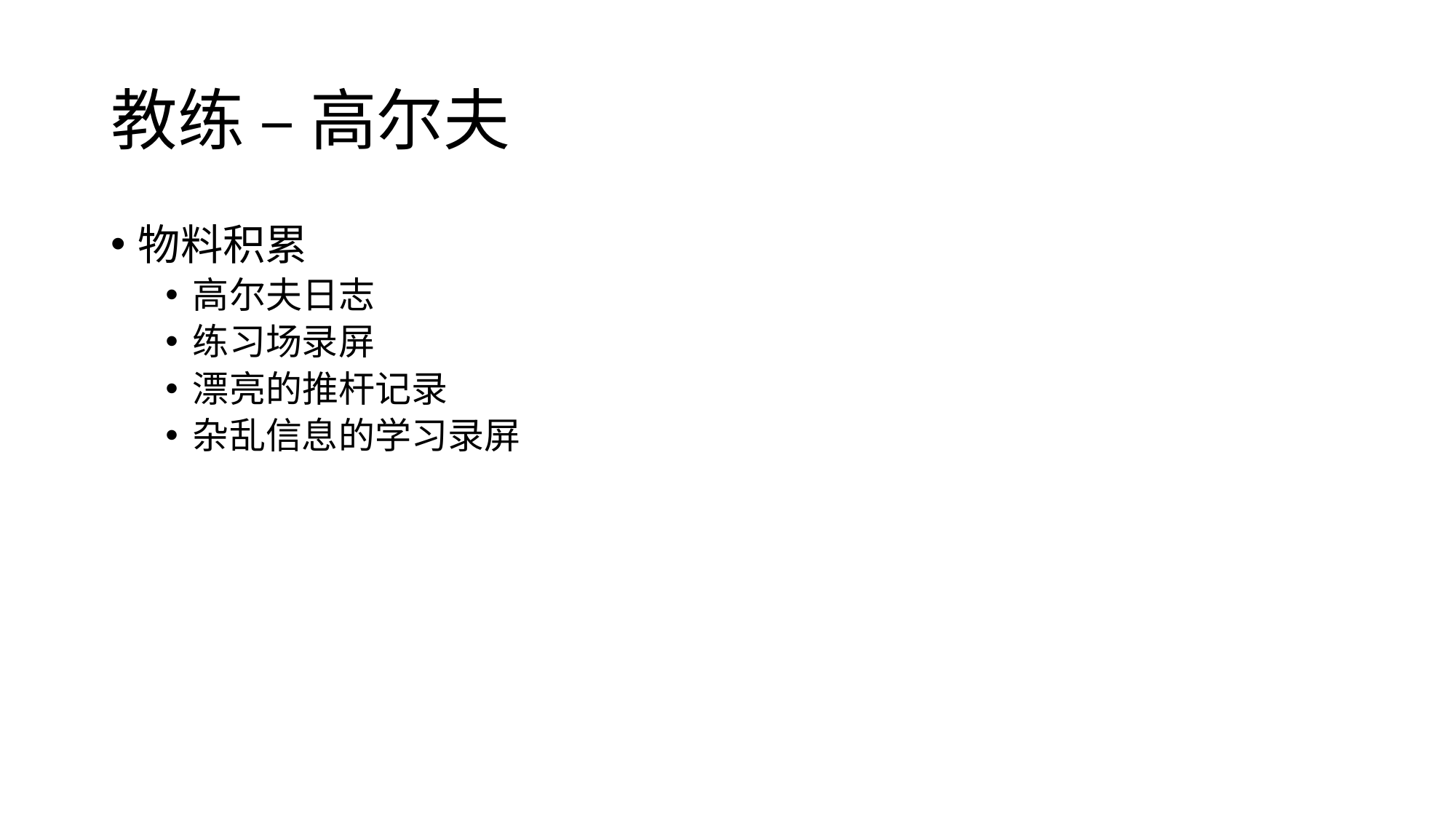

# 教练 – 高尔夫
物料积累
高尔夫日志
练习场录屏
漂亮的推杆记录
杂乱信息的学习录屏